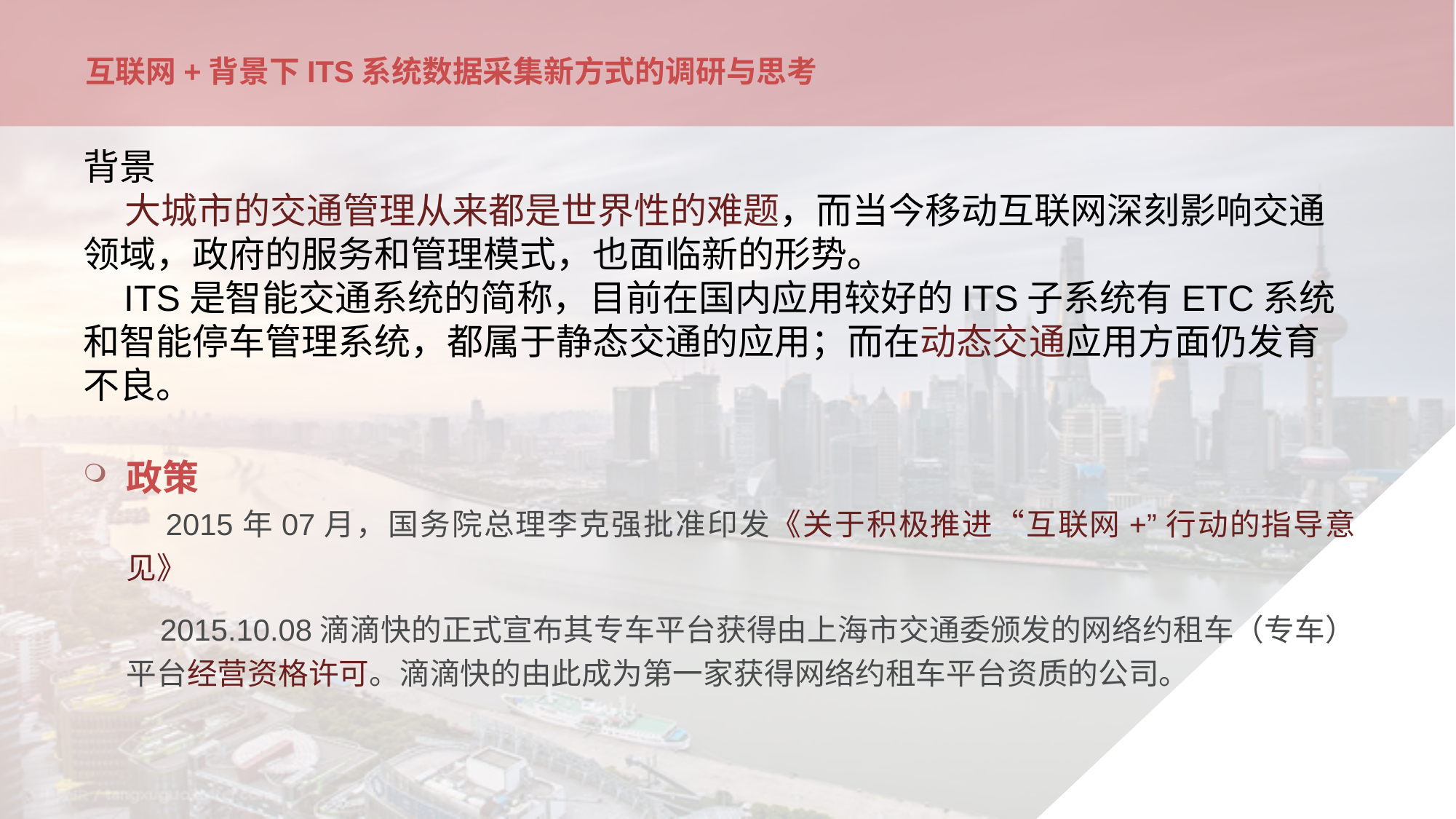

# 互联网+背景下ITS系统数据采集新方式的调研与思考

背景
    大城市的交通管理从来都是世界性的难题，而当今移动互联网深刻影响交通领域，政府的服务和管理模式，也面临新的形势。
    ITS是智能交通系统的简称，目前在国内应用较好的ITS子系统有ETC系统和智能停车管理系统，都属于静态交通的应用；而在动态交通应用方面仍发育不良。

政策
    2015年07月，国务院总理李克强批准印发《关于积极推进“互联网+”行动的指导意见》
    2015.10.08滴滴快的正式宣布其专车平台获得由上海市交通委颁发的网络约租车（专车）平台经营资格许可。滴滴快的由此成为第一家获得网络约租车平台资质的公司。